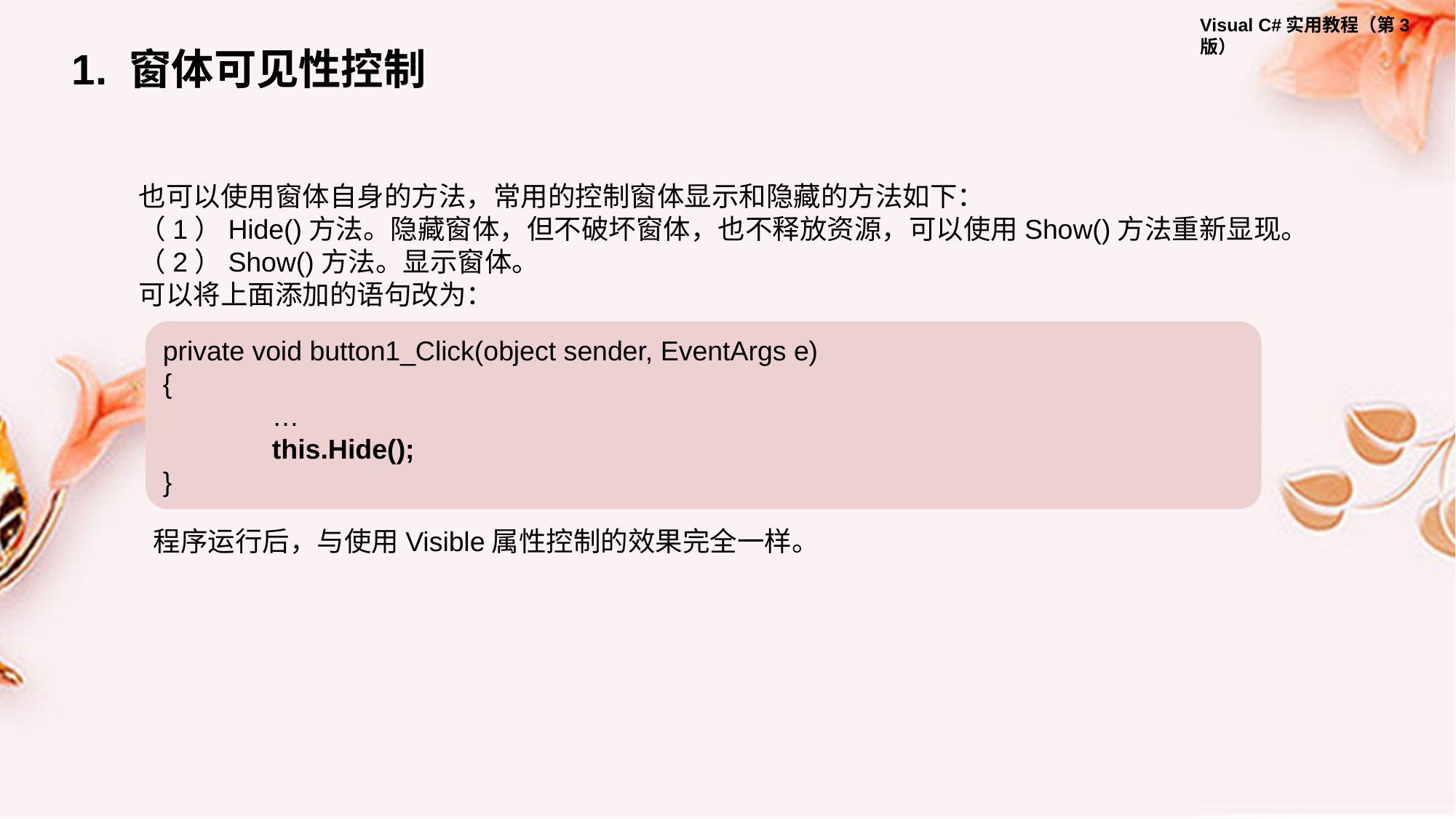

1. 窗体可见性控制
也可以使用窗体自身的方法，常用的控制窗体显示和隐藏的方法如下：
（1）Hide()方法。隐藏窗体，但不破坏窗体，也不释放资源，可以使用Show()方法重新显现。
（2）Show()方法。显示窗体。
可以将上面添加的语句改为：
private void button1_Click(object sender, EventArgs e)
{
	…
	this.Hide();
}
程序运行后，与使用Visible属性控制的效果完全一样。